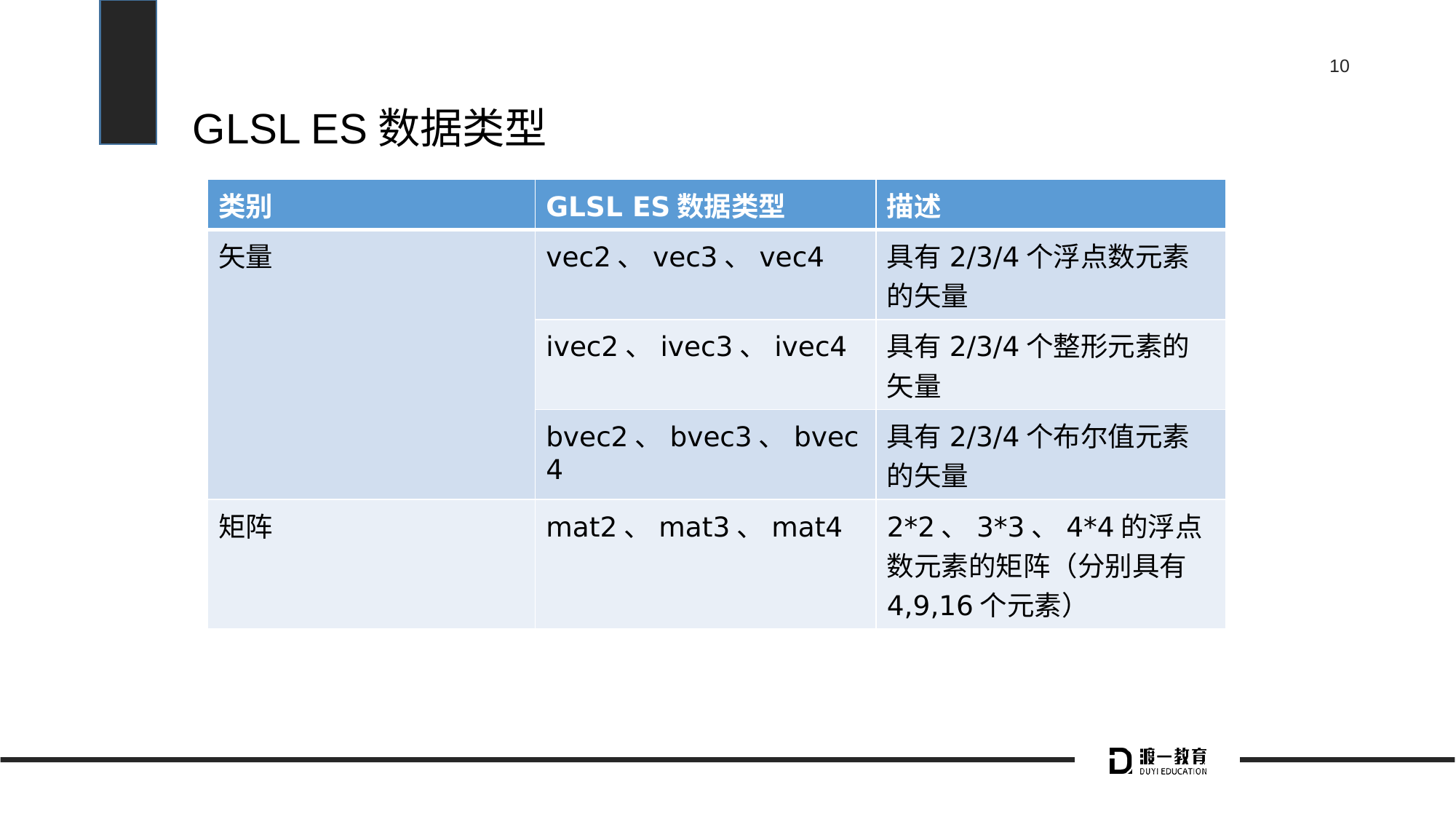

# GLSL ES数据类型
| 类别 | GLSL ES数据类型 | 描述 |
| --- | --- | --- |
| 矢量 | vec2、vec3、vec4 | 具有2/3/4个浮点数元素的矢量 |
|  | ivec2、ivec3、ivec4 | 具有2/3/4个整形元素的矢量 |
|  | bvec2、bvec3、bvec4 | 具有2/3/4个布尔值元素的矢量 |
| 矩阵 | mat2、mat3、mat4 | 2\*2、3\*3、4\*4的浮点数元素的矩阵（分别具有4,9,16个元素） |